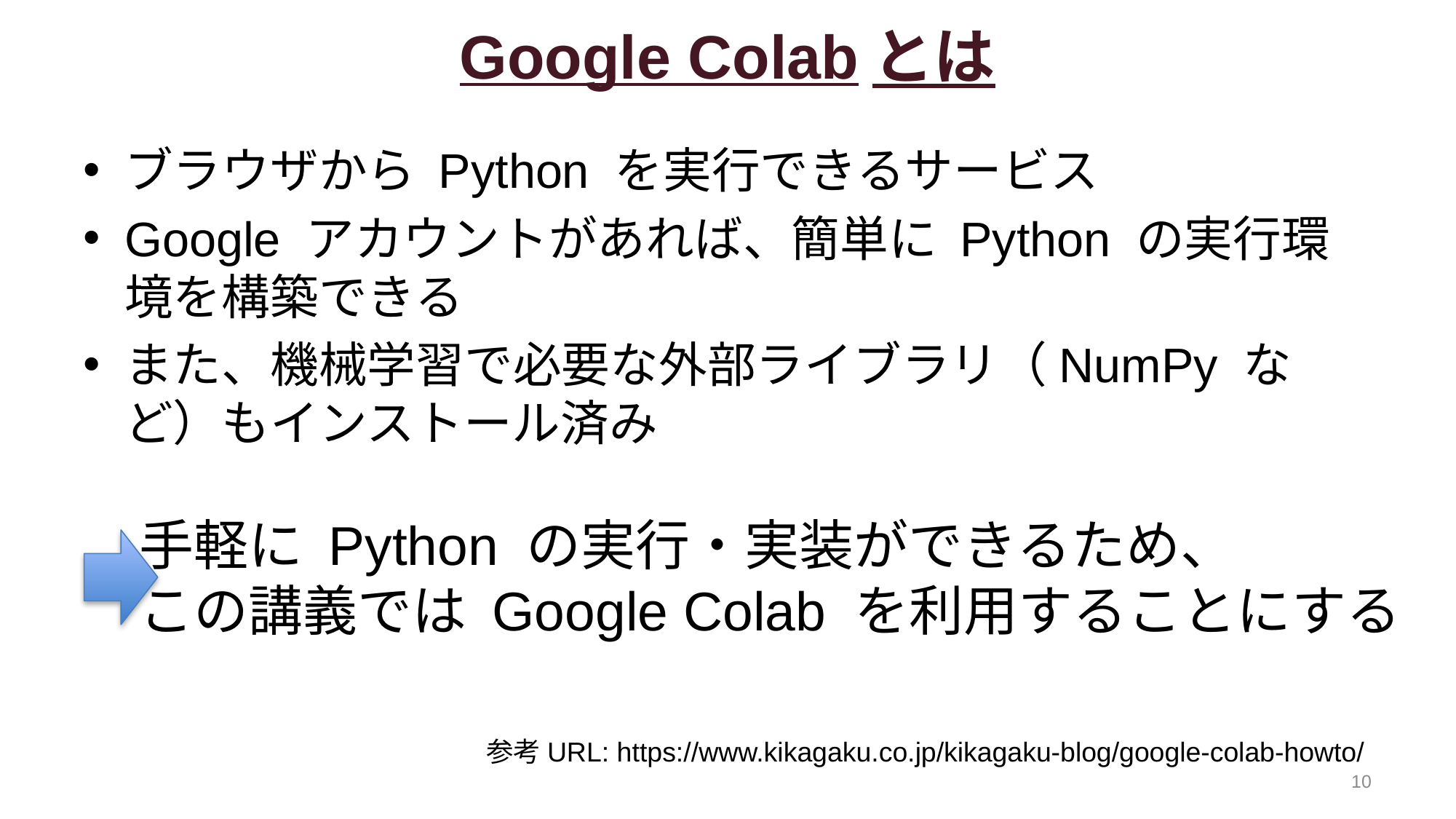

# Google Colabとは
ブラウザから Python を実行できるサービス
Google アカウントがあれば、簡単に Python の実行環境を構築できる
また、機械学習で必要な外部ライブラリ（NumPy など）もインストール済み
手軽に Python の実行・実装ができるため、
この講義では Google Colab を利用することにする

参考URL: https://www.kikagaku.co.jp/kikagaku-blog/google-colab-howto/
10